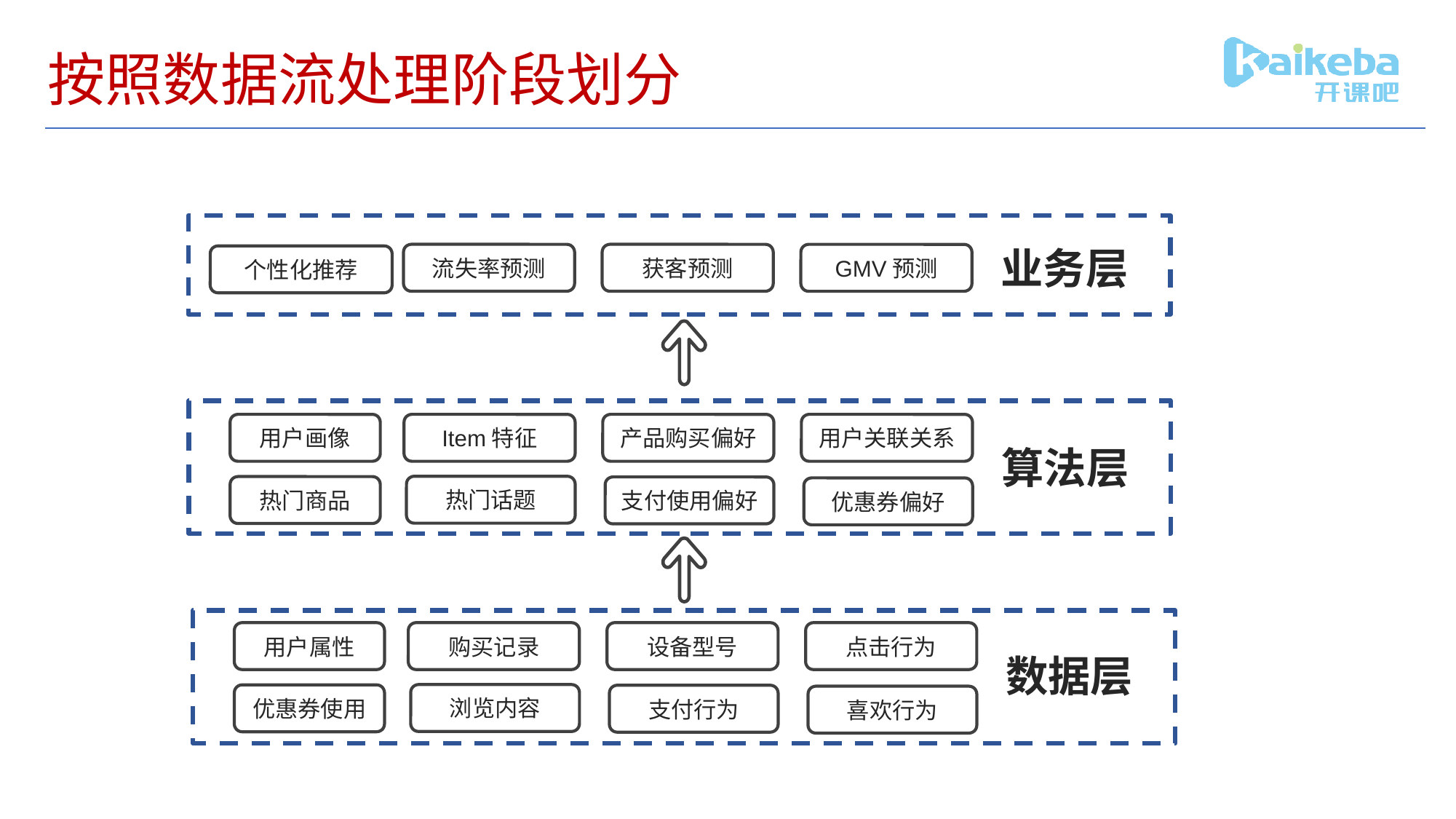

# 按照数据流处理阶段划分

业务层
流失率预测
获客预测
GMV预测
个性化推荐

用户画像
Item特征
产品购买偏好
用户关联关系
算法层
热门话题
热门商品
支付使用偏好
优惠券偏好

用户属性
购买记录
设备型号
点击行为
数据层
浏览内容
优惠券使用
支付行为
喜欢行为